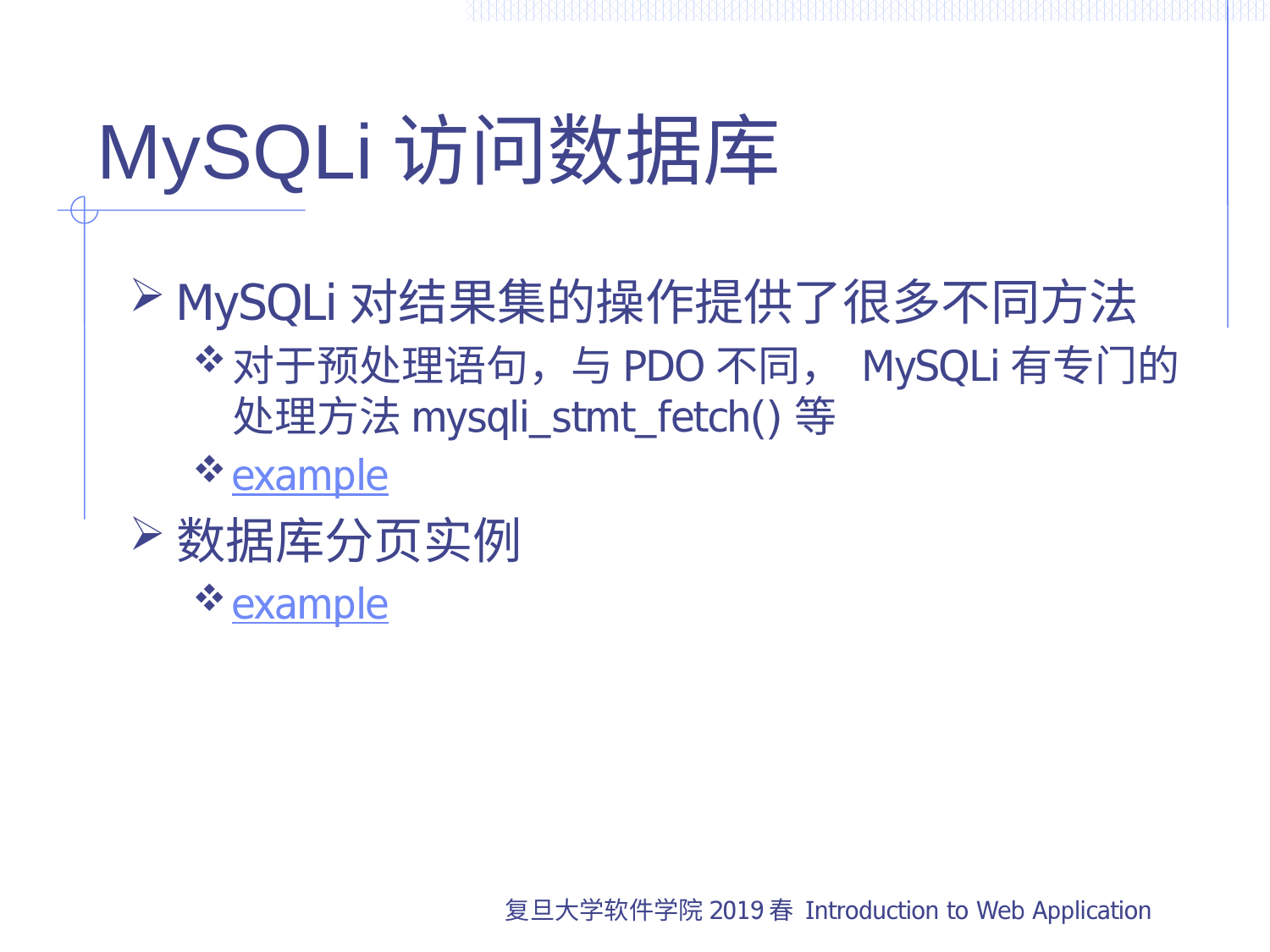

# MySQLi访问数据库
MySQLi对结果集的操作提供了很多不同方法
对于预处理语句，与PDO不同， MySQLi有专门的处理方法mysqli_stmt_fetch()等
example
数据库分页实例
example